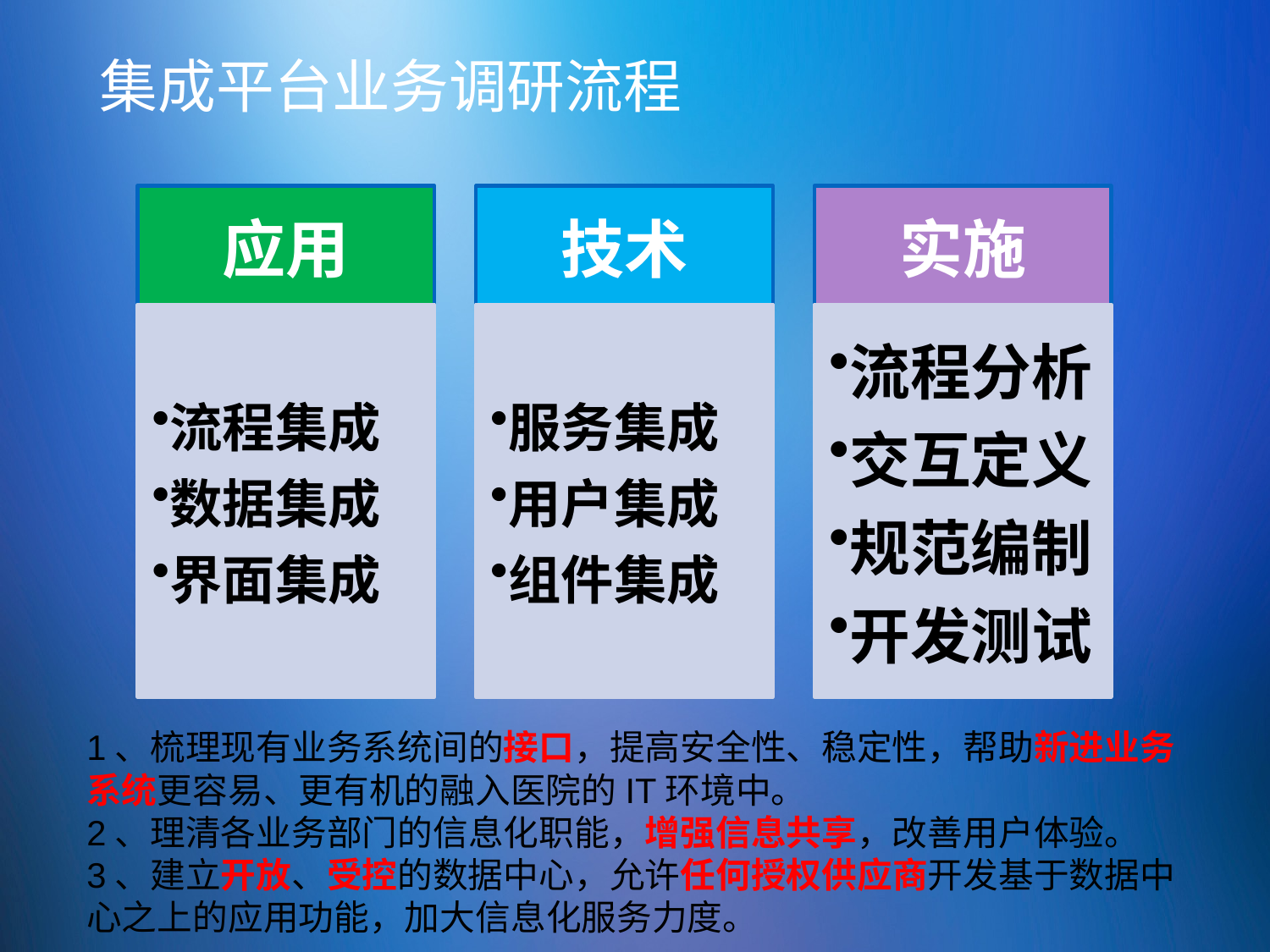

# 集成平台业务调研流程
应用
流程集成
数据集成
技术
服务集成
组件集成
实施
流程分析
开发测试
界面集成
用户集成
交互定义
规范编制
1、梳理现有业务系统间的接口，提高安全性、稳定性，帮助新进业务系统更容易、更有机的融入医院的IT环境中。
2、理清各业务部门的信息化职能，增强信息共享，改善用户体验。
3、建立开放、受控的数据中心，允许任何授权供应商开发基于数据中心之上的应用功能，加大信息化服务力度。